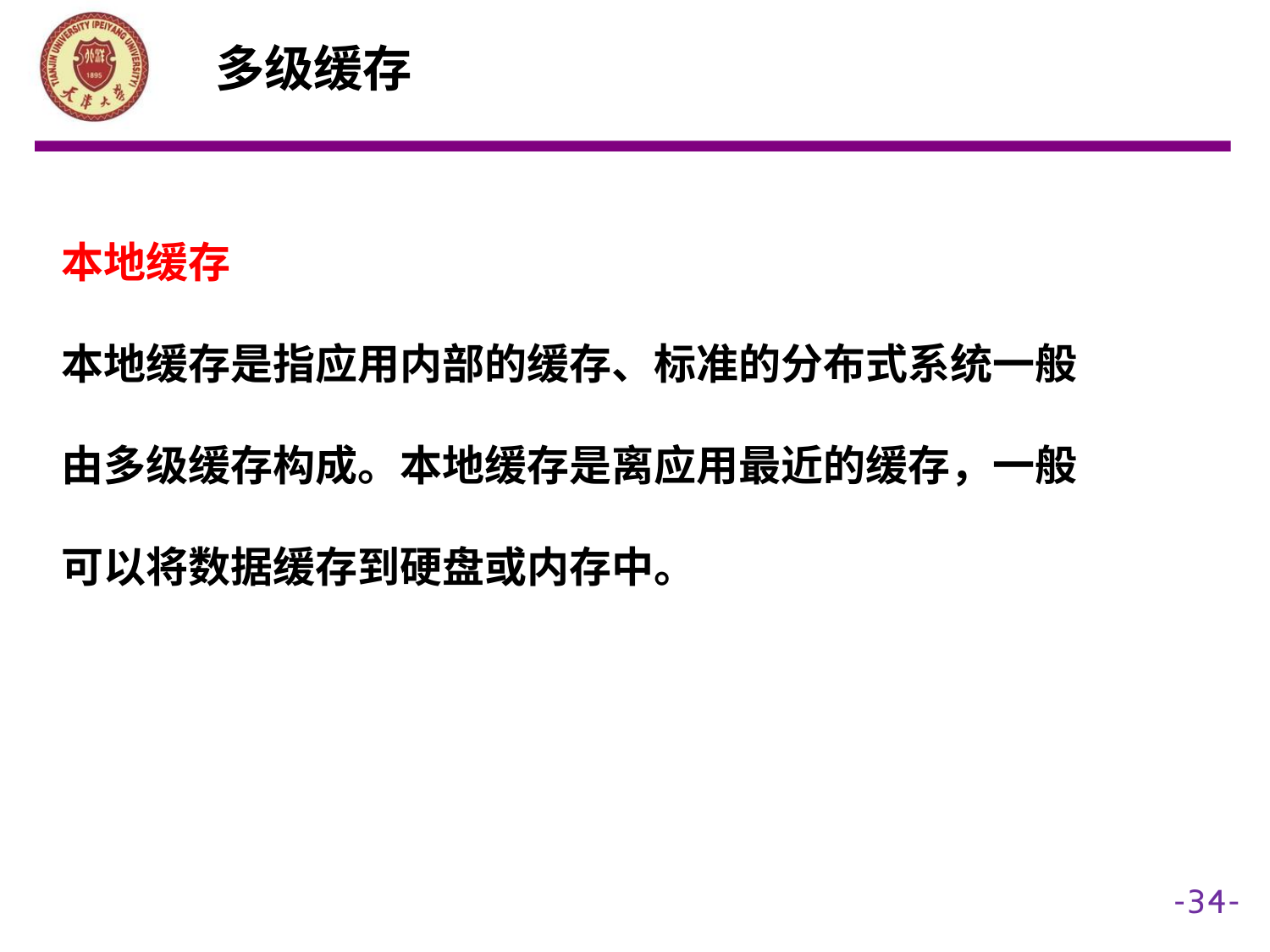

多级缓存
本地缓存
本地缓存是指应用内部的缓存、标准的分布式系统一般由多级缓存构成。本地缓存是离应用最近的缓存，一般可以将数据缓存到硬盘或内存中。